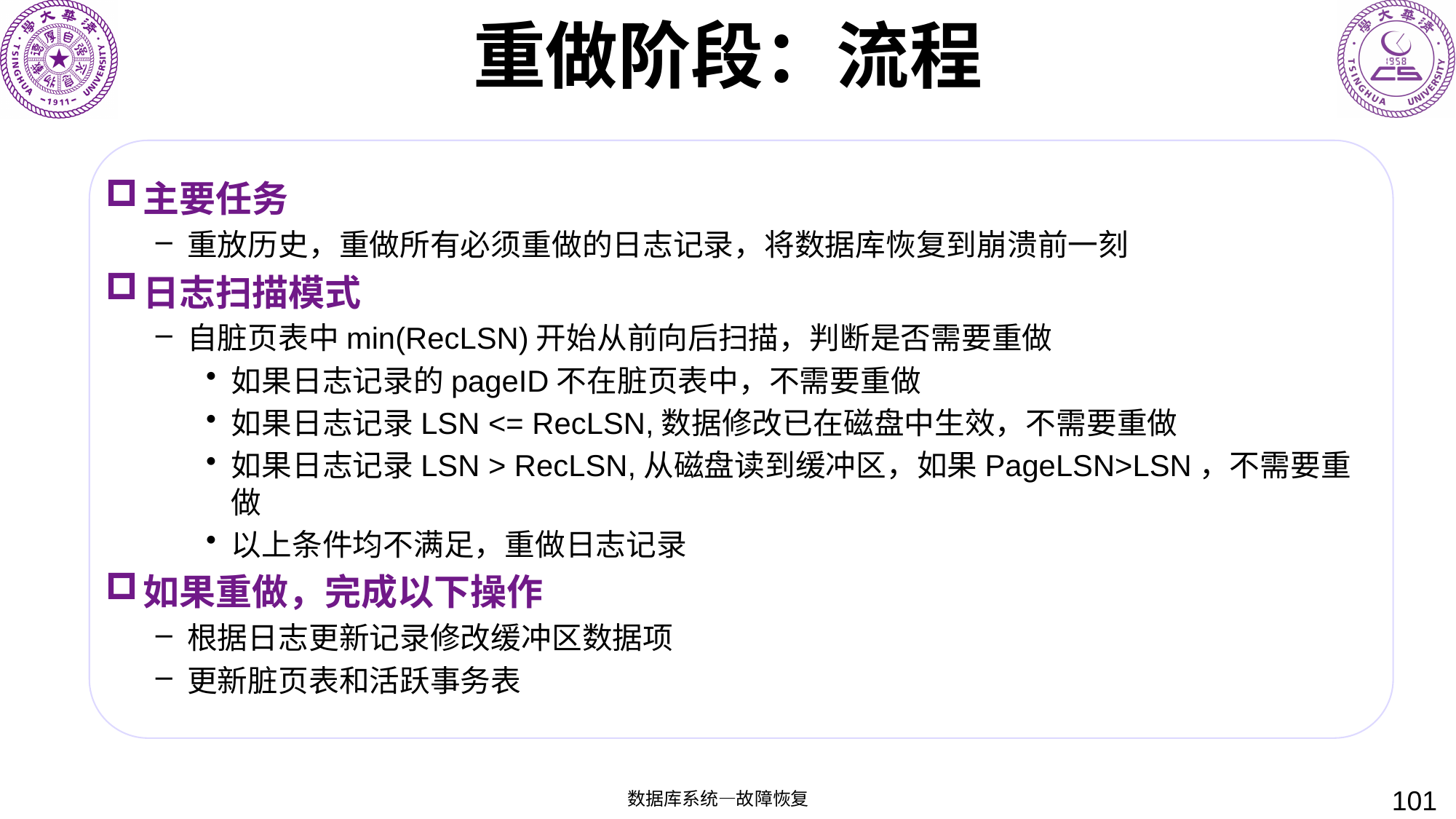

# 重做阶段：流程

主要任务
重放历史，重做所有必须重做的日志记录，将数据库恢复到崩溃前一刻
日志扫描模式
自脏页表中min(RecLSN)开始从前向后扫描，判断是否需要重做
如果日志记录的pageID不在脏页表中，不需要重做
如果日志记录LSN <= RecLSN,数据修改已在磁盘中生效，不需要重做
如果日志记录LSN > RecLSN,从磁盘读到缓冲区，如果PageLSN>LSN，不需要重做
以上条件均不满足，重做日志记录
如果重做，完成以下操作
根据日志更新记录修改缓冲区数据项
更新脏页表和活跃事务表
101
数据库系统—故障恢复